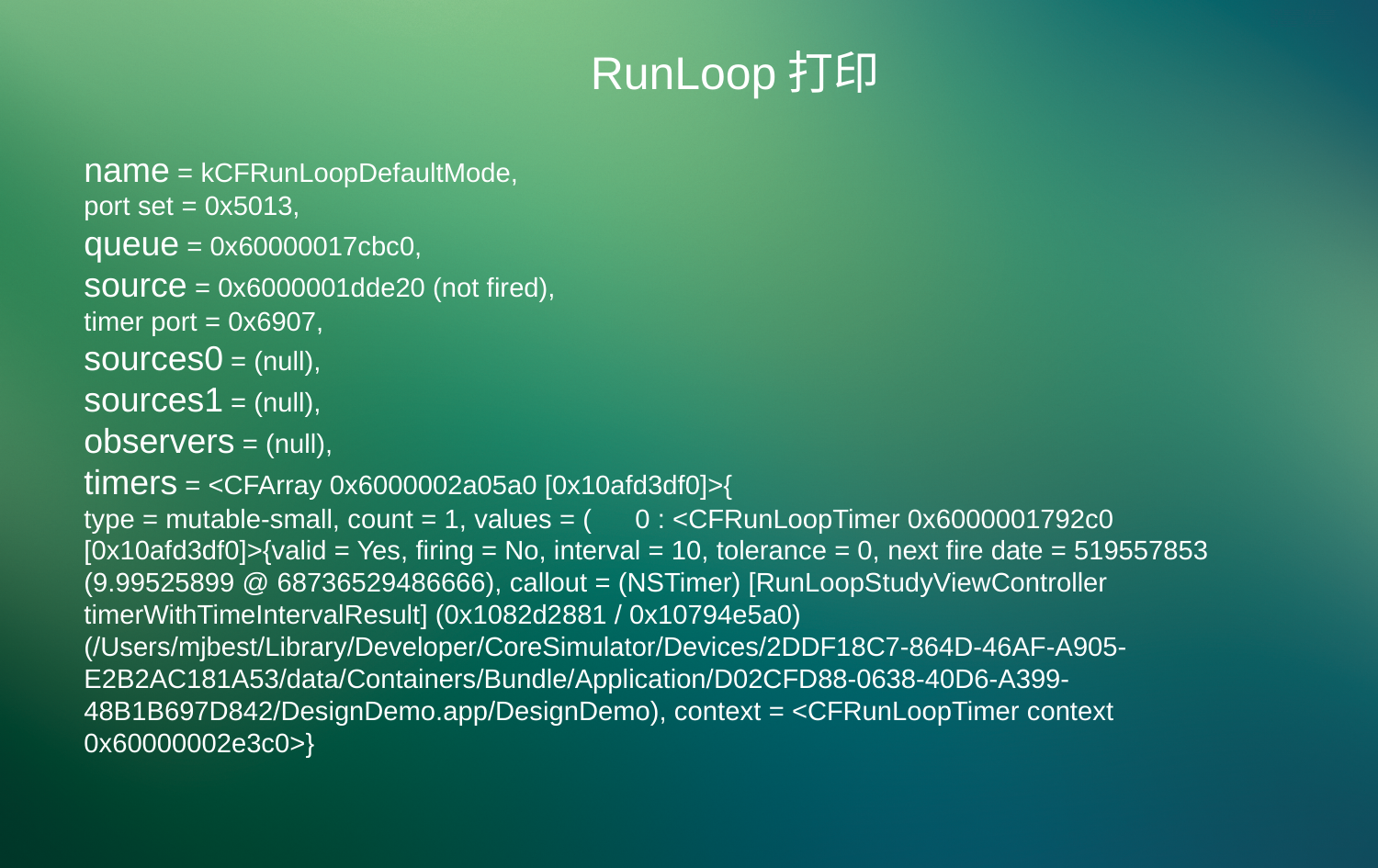

PPT模板下载：www.1ppt.com/moban/     行业PPT模板：www.1ppt.com/hangye/
节日PPT模板：www.1ppt.com/jieri/           PPT素材下载：www.1ppt.com/sucai/
PPT背景图片：www.1ppt.com/beijing/      PPT图表下载：www.1ppt.com/tubiao/
优秀PPT下载：www.1ppt.com/xiazai/        PPT教程： www.1ppt.com/powerpoint/
Word教程： www.1ppt.com/word/              Excel教程：www.1ppt.com/excel/
资料下载：www.1ppt.com/ziliao/                PPT课件下载：www.1ppt.com/kejian/
范文下载：www.1ppt.com/fanwen/             试卷下载：www.1ppt.com/shiti/
教案下载：www.1ppt.com/jiaoan/        PPT论坛：www.1ppt.cn

RunLoop打印
name = kCFRunLoopDefaultMode,
port set = 0x5013,
queue = 0x60000017cbc0,
source = 0x6000001dde20 (not fired),
timer port = 0x6907,
sources0 = (null),
sources1 = (null),
observers = (null),
timers = <CFArray 0x6000002a05a0 [0x10afd3df0]>{
type = mutable-small, count = 1, values = (	0 : <CFRunLoopTimer 0x6000001792c0 [0x10afd3df0]>{valid = Yes, firing = No, interval = 10, tolerance = 0, next fire date = 519557853 (9.99525899 @ 68736529486666), callout = (NSTimer) [RunLoopStudyViewController timerWithTimeIntervalResult] (0x1082d2881 / 0x10794e5a0) (/Users/mjbest/Library/Developer/CoreSimulator/Devices/2DDF18C7-864D-46AF-A905-E2B2AC181A53/data/Containers/Bundle/Application/D02CFD88-0638-40D6-A399-48B1B697D842/DesignDemo.app/DesignDemo), context = <CFRunLoopTimer context 0x60000002e3c0>}